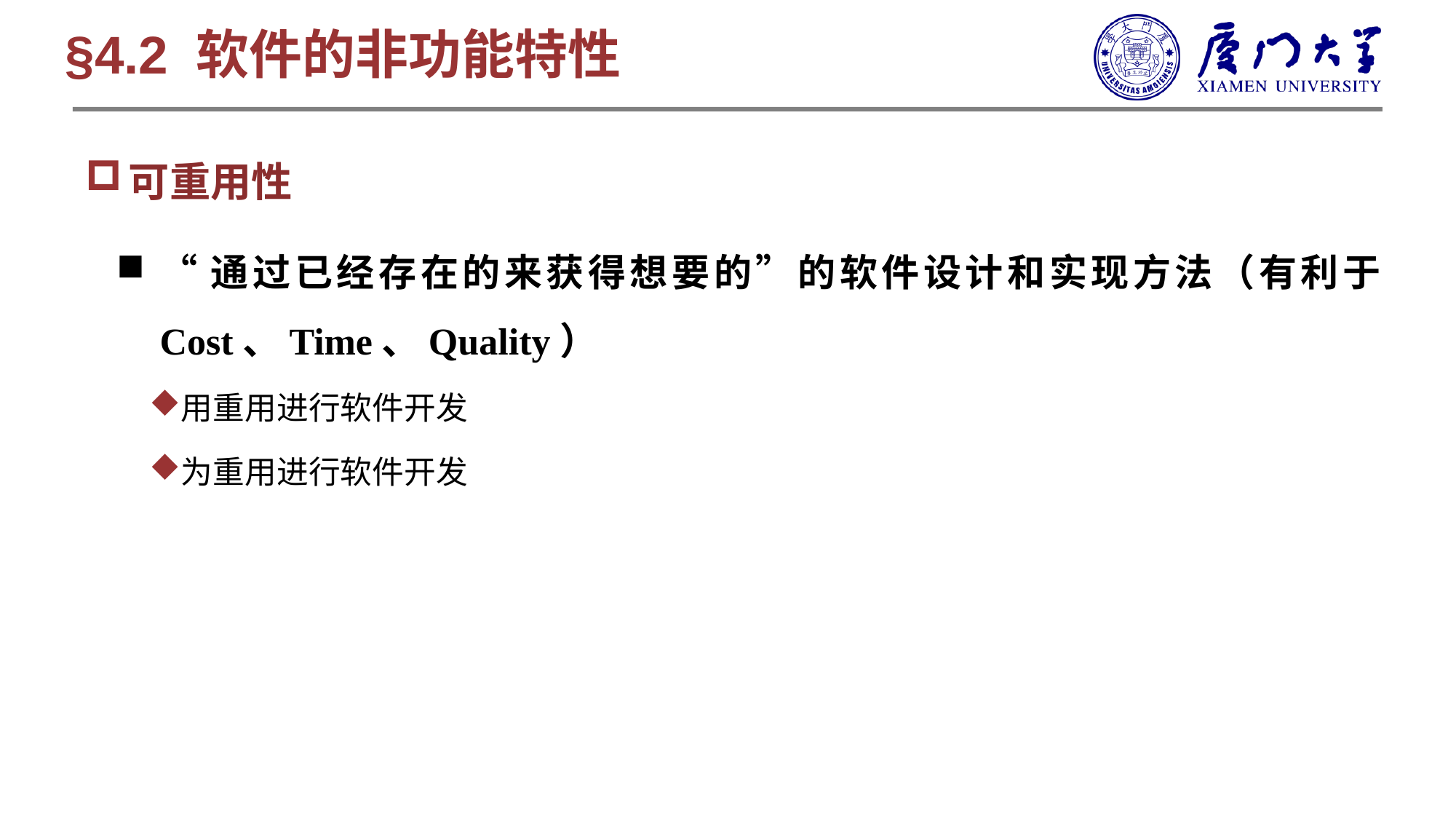

§4.2 软件的非功能特性
可重用性
“通过已经存在的来获得想要的”的软件设计和实现方法（有利于Cost、Time、Quality）
用重用进行软件开发
为重用进行软件开发